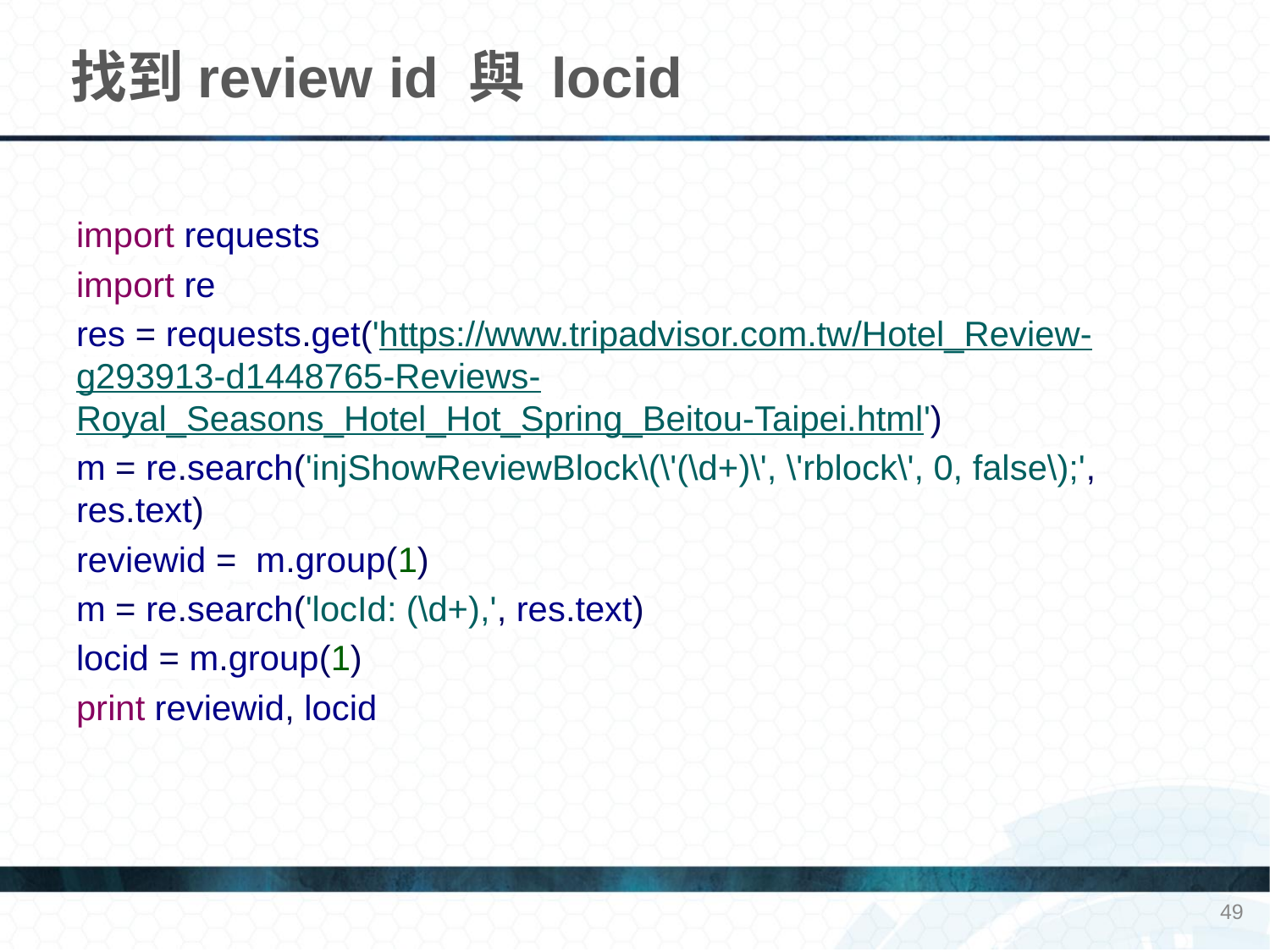

# 找到review id 與 locid
import requests
import re
res = requests.get('https://www.tripadvisor.com.tw/Hotel_Review-g293913-d1448765-Reviews-Royal_Seasons_Hotel_Hot_Spring_Beitou-Taipei.html')
m = re.search('injShowReviewBlock\(\'(\d+)\', \'rblock\', 0, false\);', res.text)
reviewid =  m.group(1)
m = re.search('locId: (\d+),', res.text)
locid = m.group(1)
print reviewid, locid
49